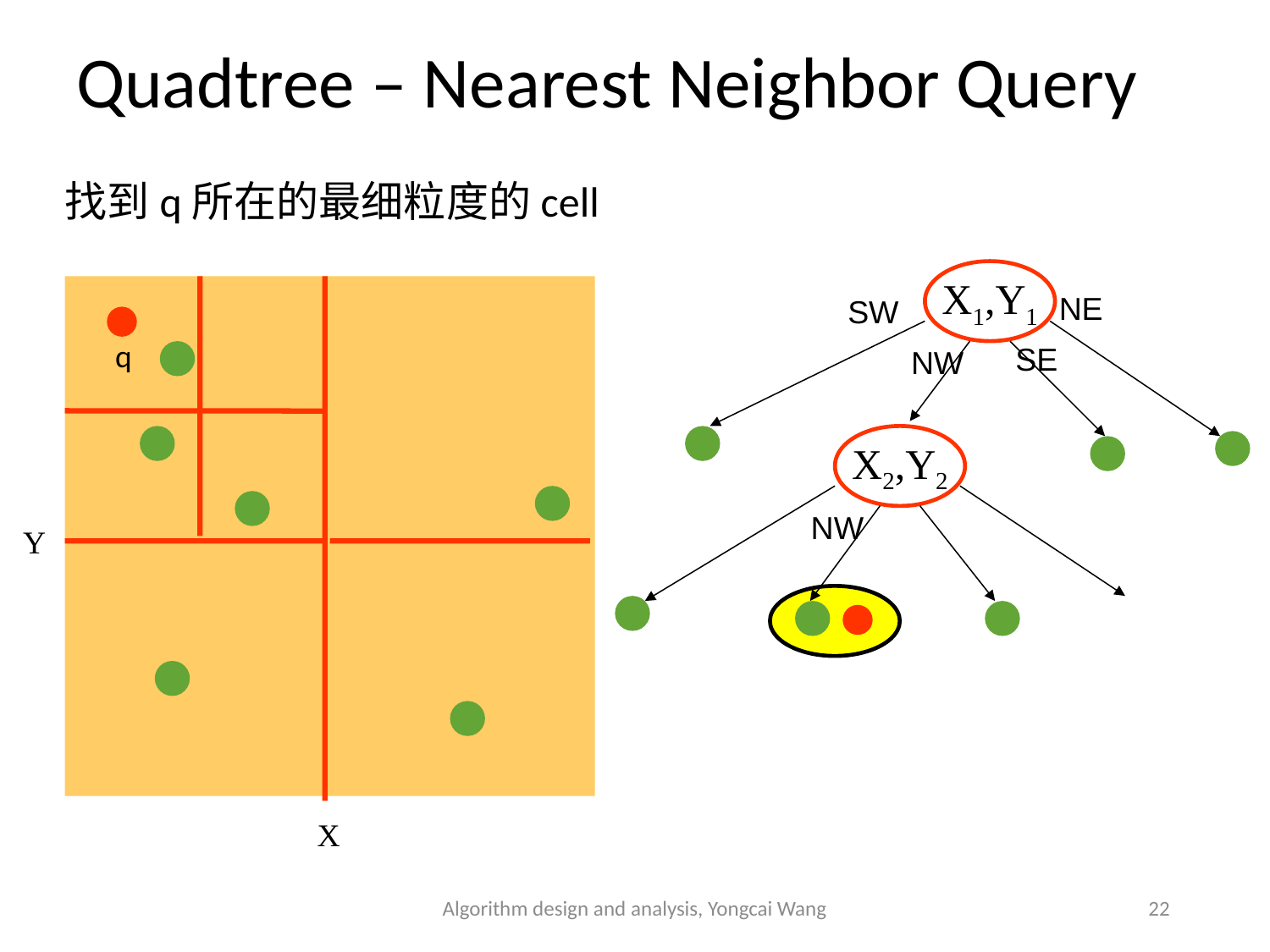

# Quadtree – Nearest Neighbor Query
找到q所在的最细粒度的cell
X1,Y1

NE
SW

q
SE
NW

X2,Y2

NW

Y

X
Algorithm design and analysis, Yongcai Wang
22